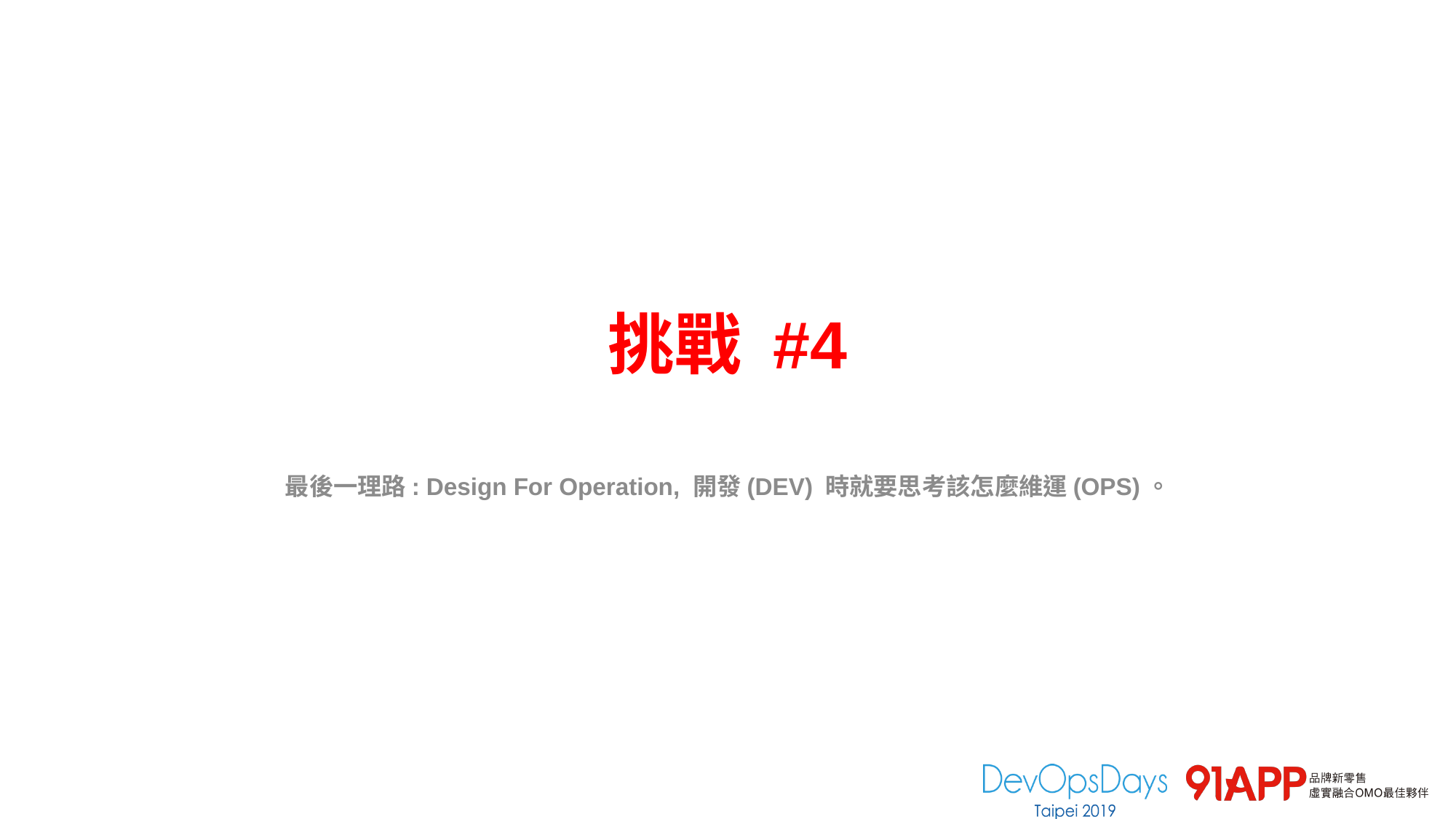

# 挑戰 #4
最後一理路: Design For Operation, 開發(DEV) 時就要思考該怎麼維運(OPS)。